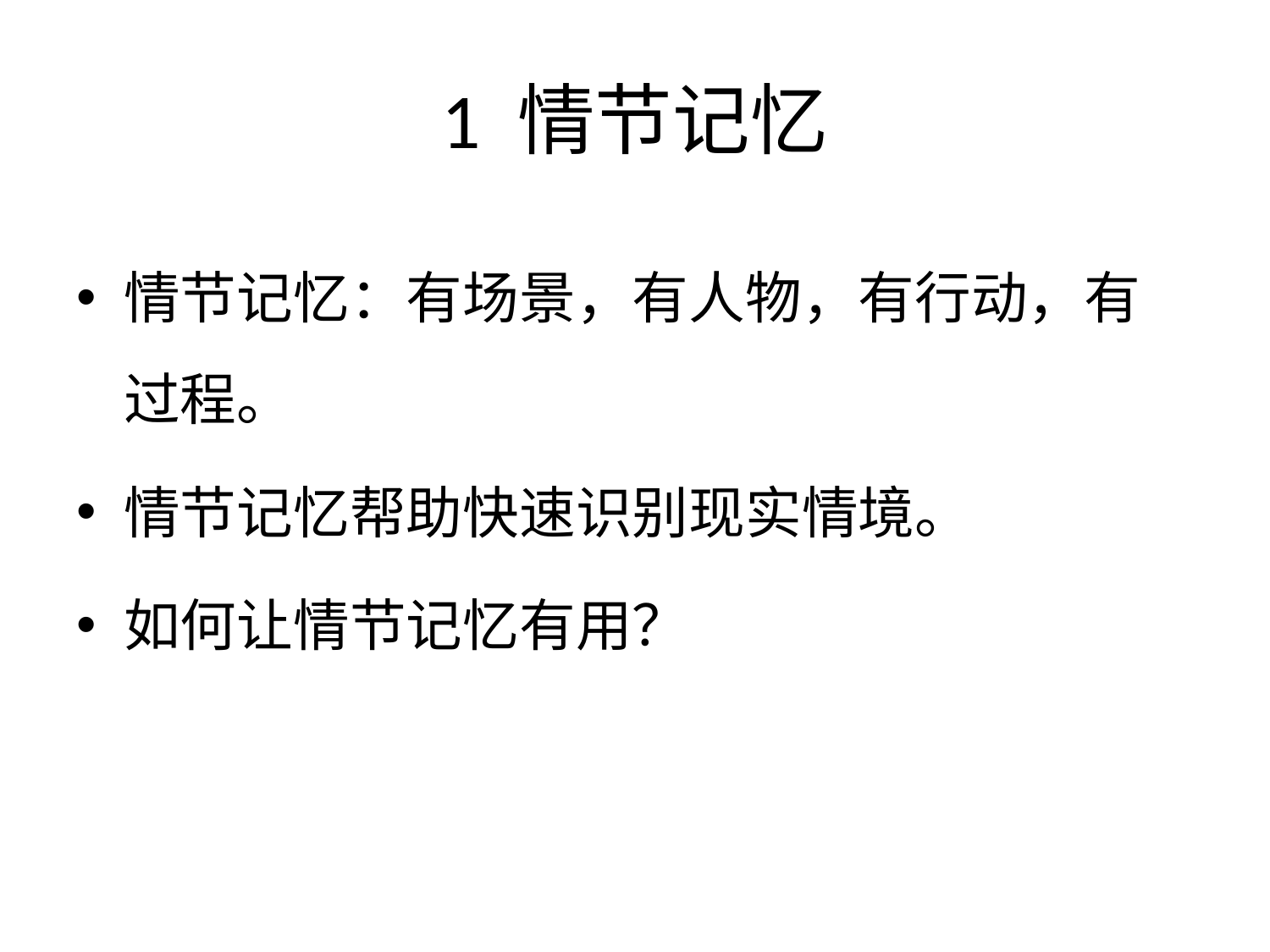

# 1 情节记忆
情节记忆：有场景，有人物，有行动，有过程。
情节记忆帮助快速识别现实情境。
如何让情节记忆有用？